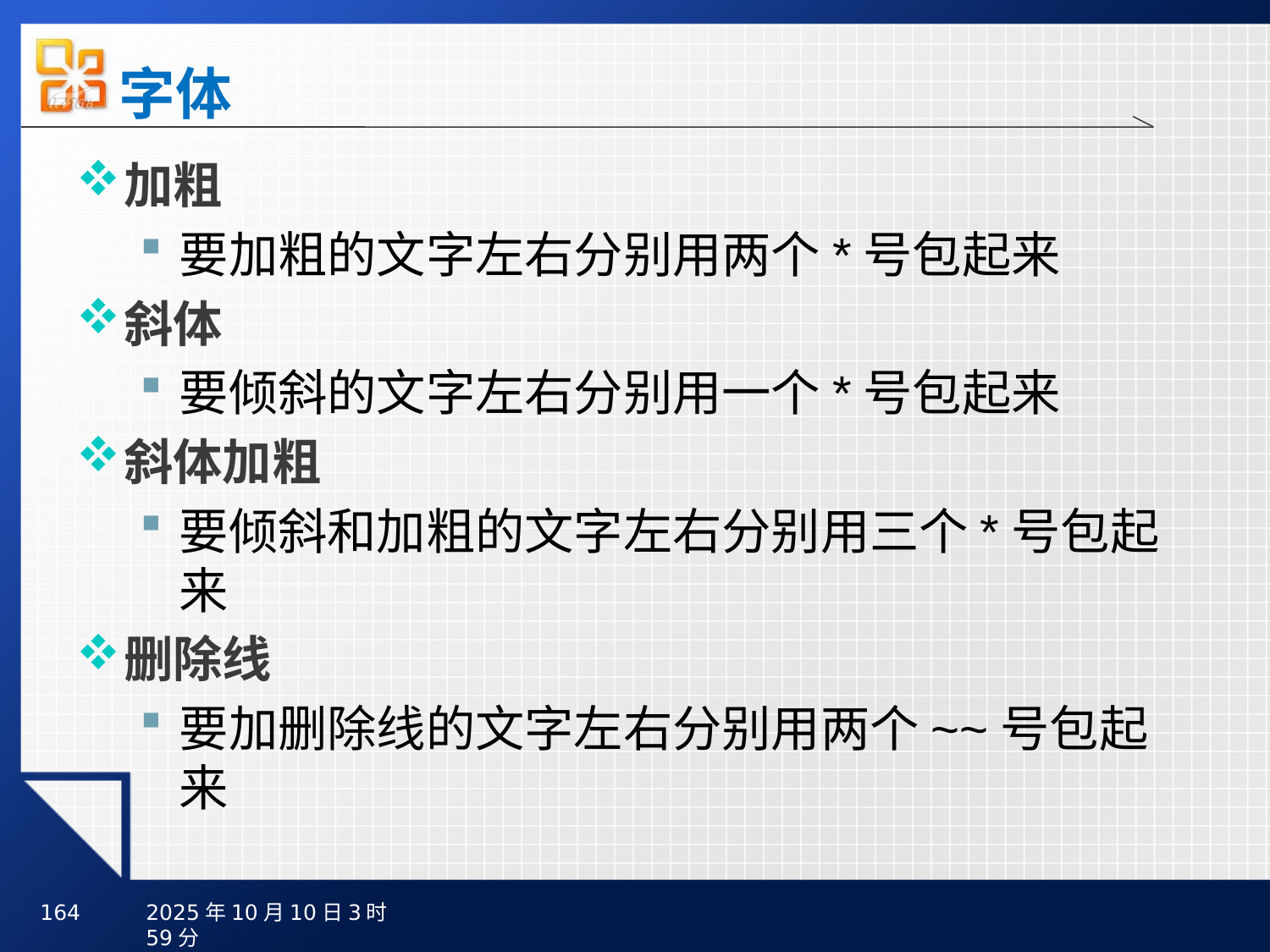

# 字体
加粗
要加粗的文字左右分别用两个*号包起来
斜体
要倾斜的文字左右分别用一个*号包起来
斜体加粗
要倾斜和加粗的文字左右分别用三个*号包起来
删除线
要加删除线的文字左右分别用两个~~号包起来

164
2025年10月10日3时59分